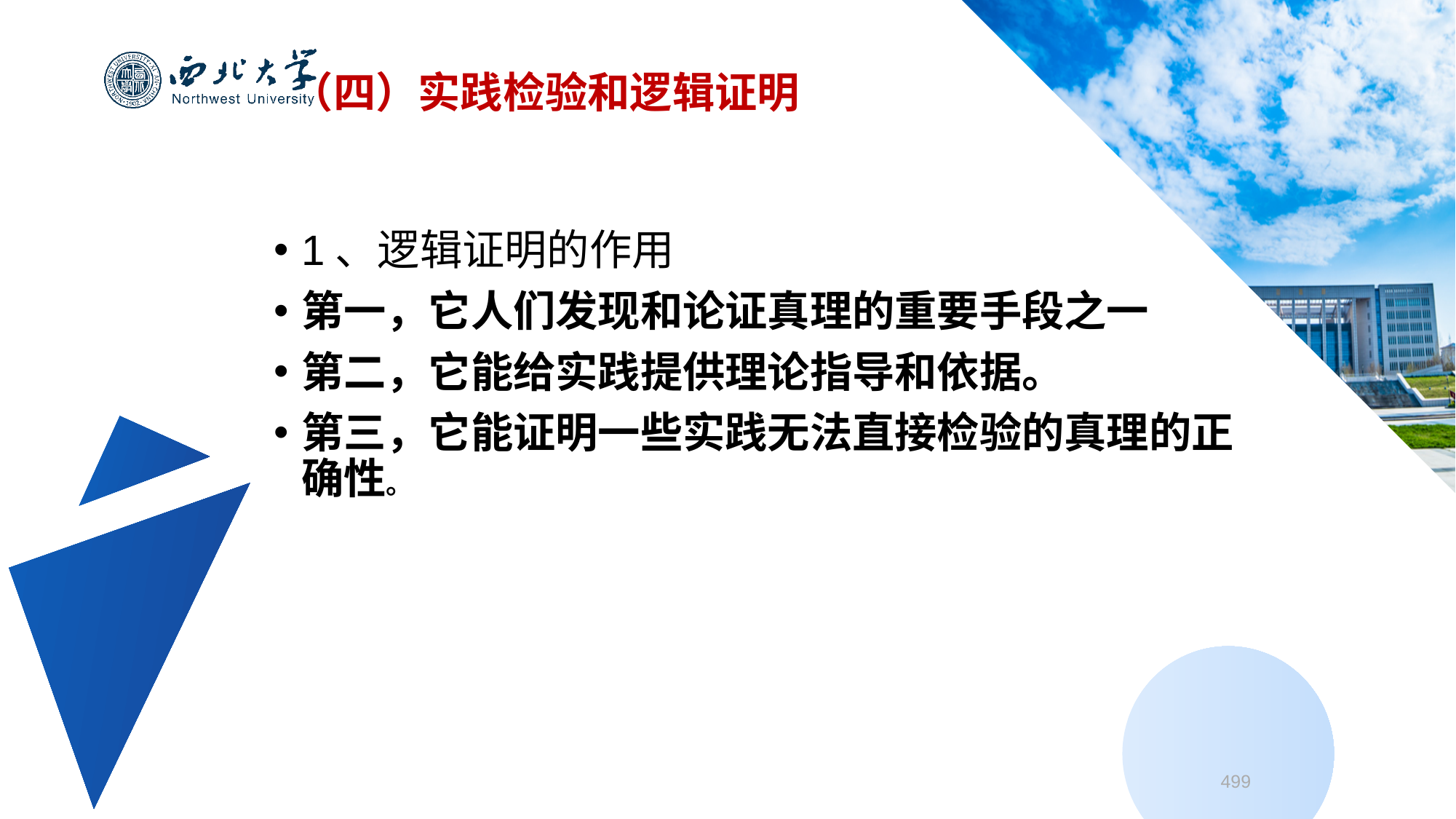

（四）实践检验和逻辑证明
1、逻辑证明的作用
第一，它人们发现和论证真理的重要手段之一
第二，它能给实践提供理论指导和依据。
第三，它能证明一些实践无法直接检验的真理的正确性。
499